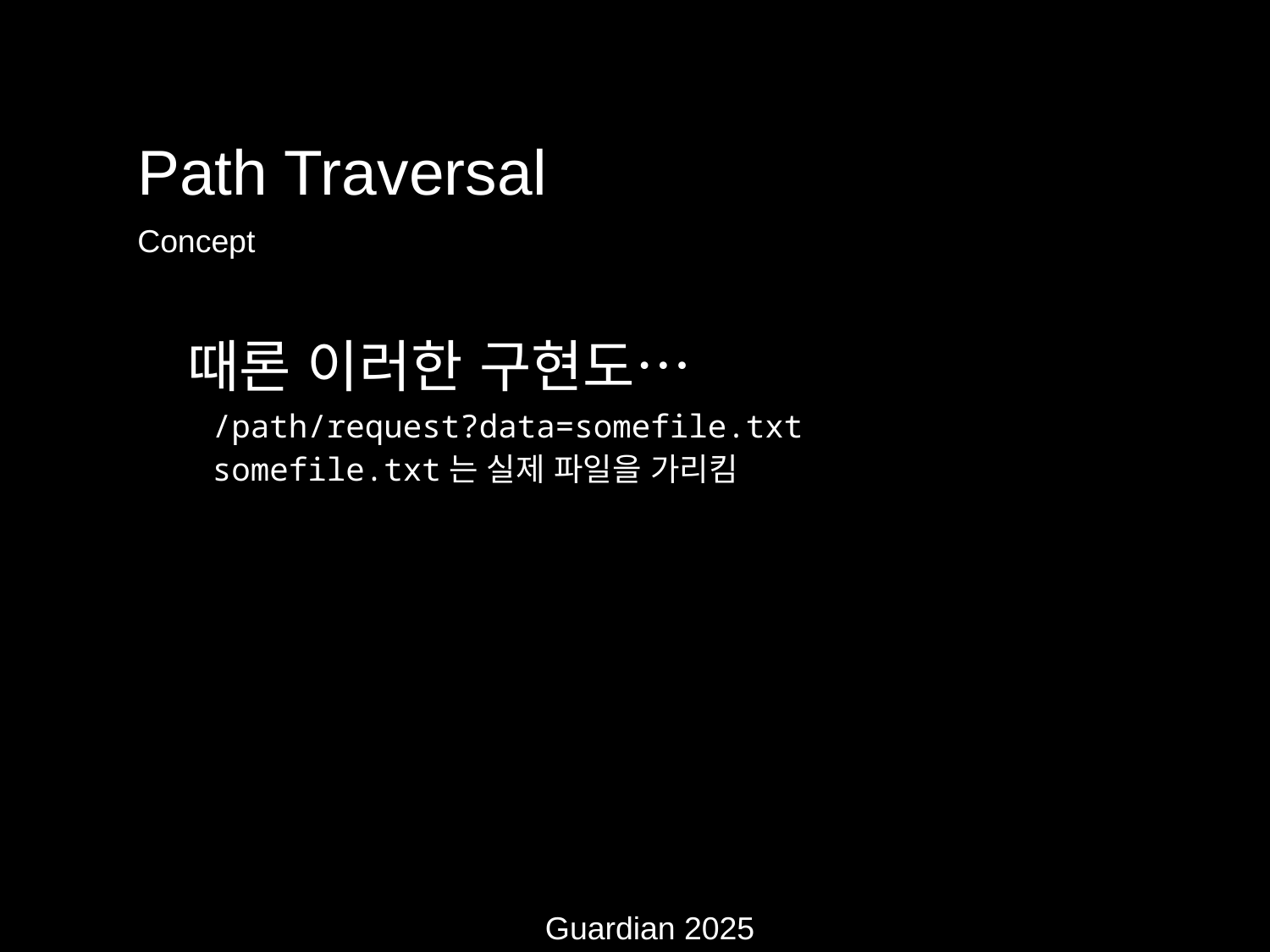

Path Traversal
Concept
때론 이러한 구현도…
/path/request?data=somefile.txt
somefile.txt는 실제 파일을 가리킴